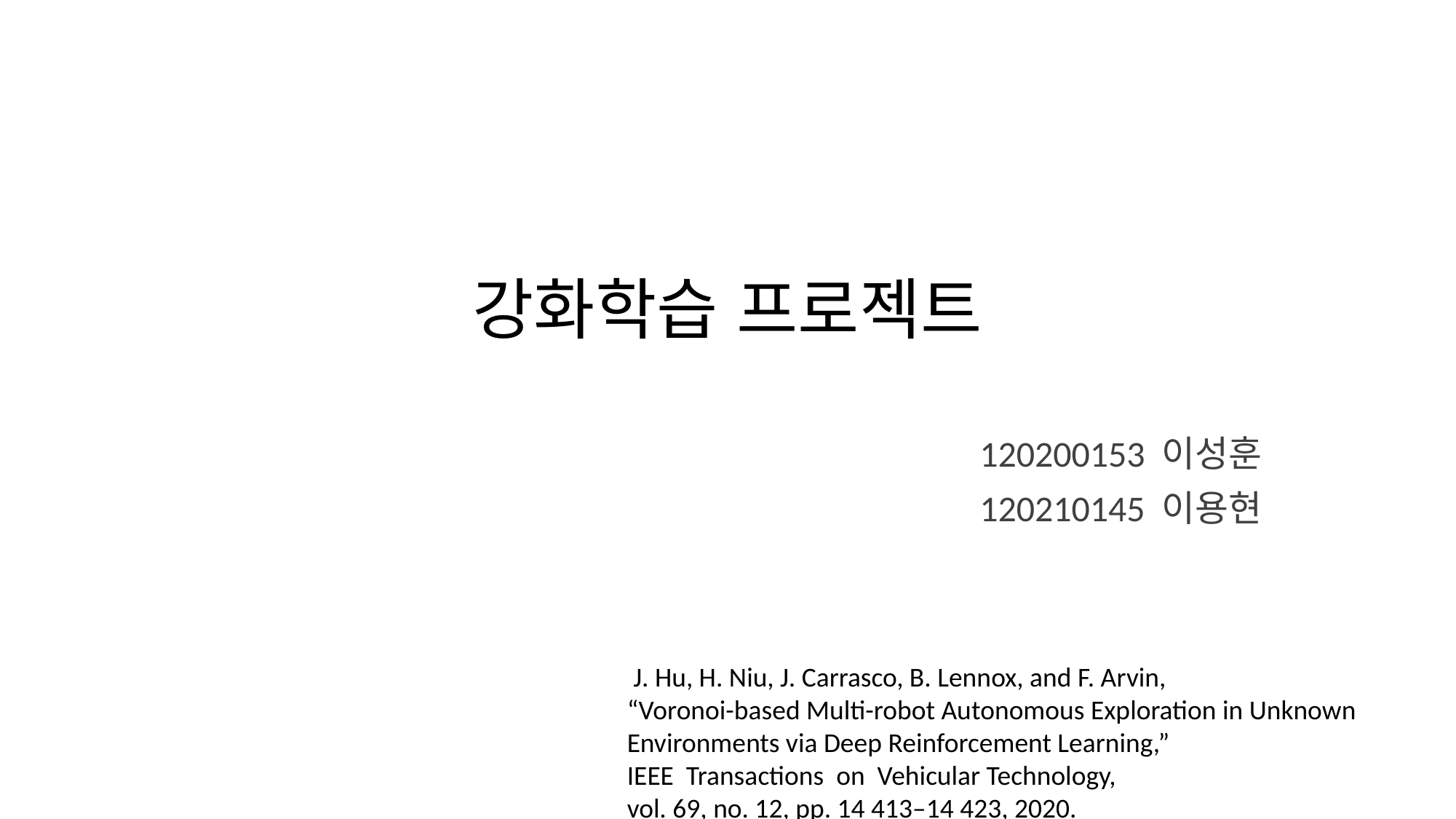

# 강화학습 프로젝트
120200153 이성훈
120210145 이용현
 J. Hu, H. Niu, J. Carrasco, B. Lennox, and F. Arvin,
“Voronoi-based Multi-robot Autonomous Exploration in Unknown  Environments via Deep Reinforcement Learning,”
IEEE  Transactions  on  Vehicular Technology,
vol. 69, no. 12, pp. 14 413–14 423, 2020.